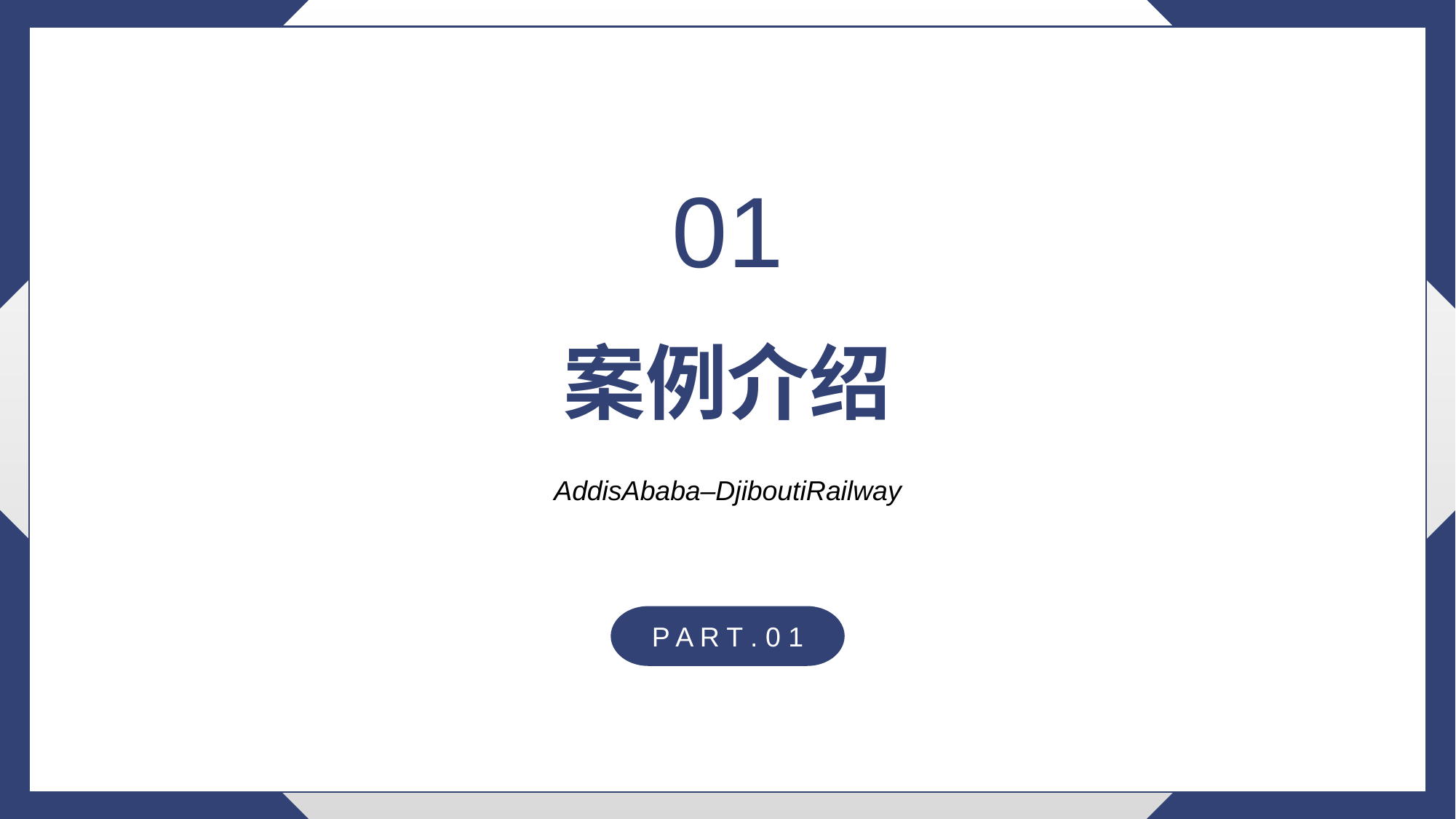

01
案例介绍
AddisAbaba–DjiboutiRailway

P A R T . 0 1